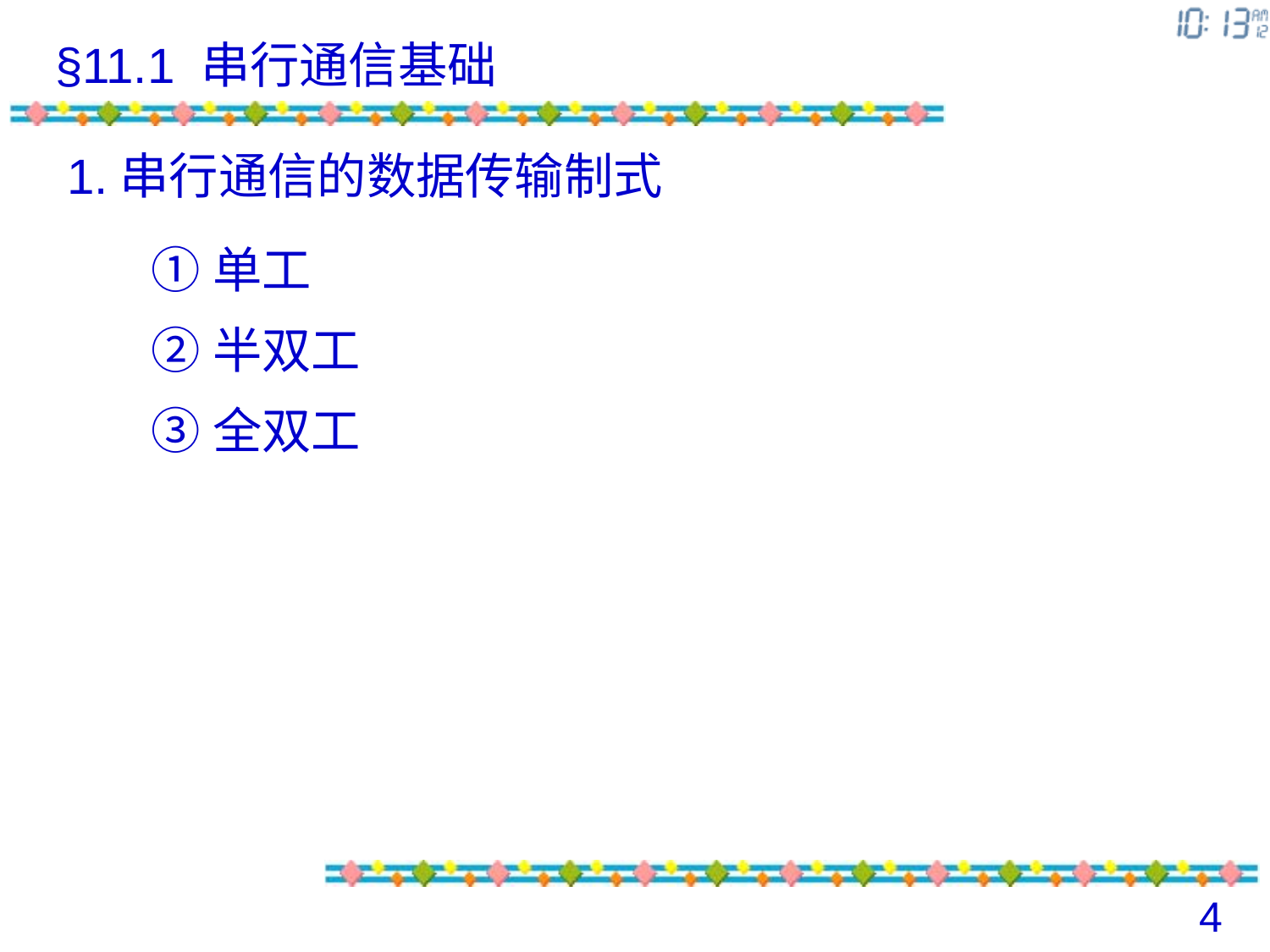

# §11.1 串行通信基础
1.串行通信的数据传输制式
①单工
②半双工
③全双工